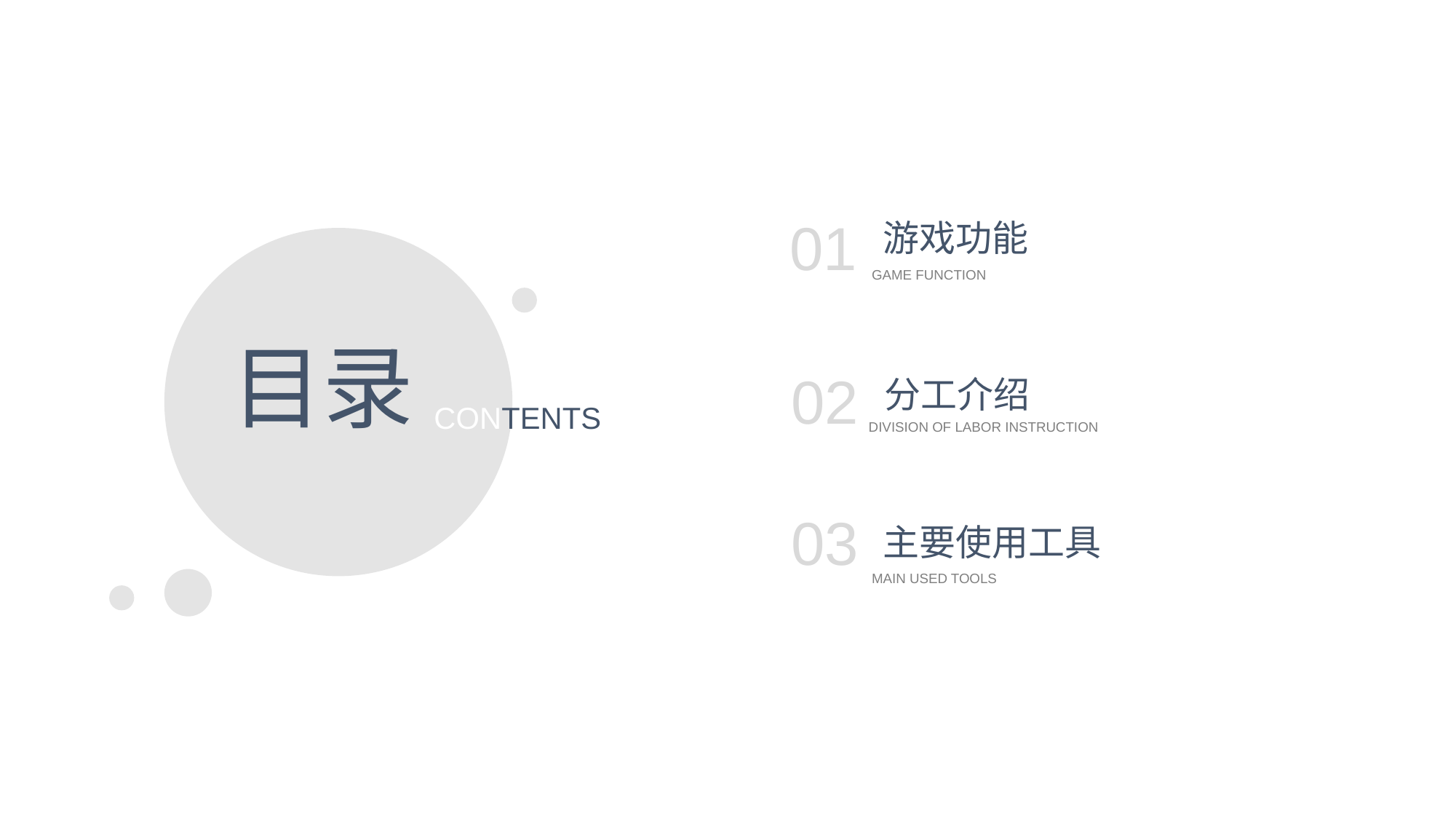

01
游戏功能

GAME FUNCTION

目录
02
分工介绍
CONTENTS
DIVISION OF LABOR INSTRUCTION
03
主要使用工具
MAIN USED TOOLS